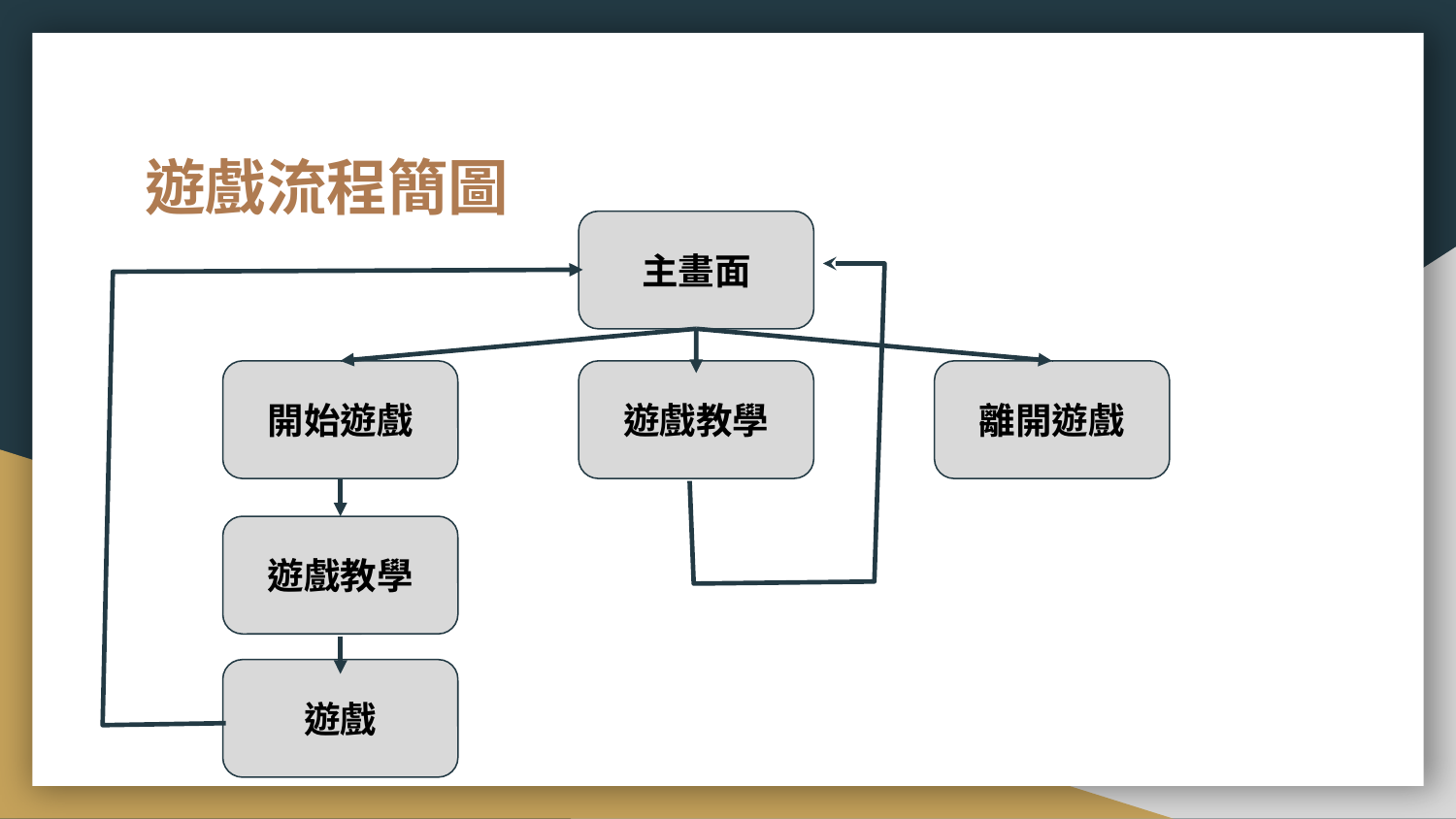

# 遊戲流程簡圖
主畫面

開始遊戲
遊戲教學
離開遊戲
遊戲教學
遊戲